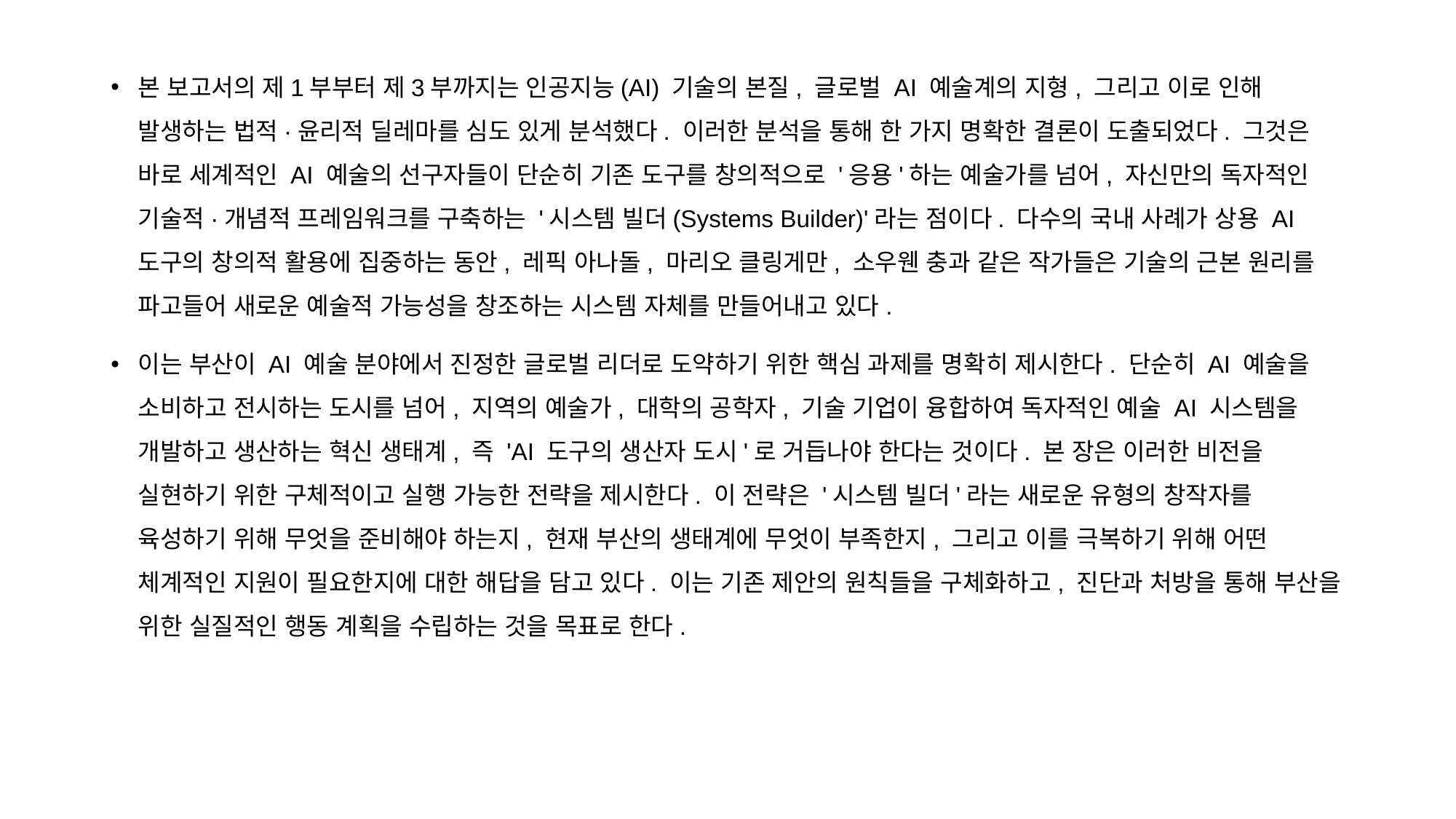

본 보고서의 제1부부터 제3부까지는 인공지능(AI) 기술의 본질, 글로벌 AI 예술계의 지형, 그리고 이로 인해 발생하는 법적·윤리적 딜레마를 심도 있게 분석했다. 이러한 분석을 통해 한 가지 명확한 결론이 도출되었다. 그것은 바로 세계적인 AI 예술의 선구자들이 단순히 기존 도구를 창의적으로 '응용'하는 예술가를 넘어, 자신만의 독자적인 기술적·개념적 프레임워크를 구축하는 '시스템 빌더(Systems Builder)'라는 점이다. 다수의 국내 사례가 상용 AI 도구의 창의적 활용에 집중하는 동안, 레픽 아나돌, 마리오 클링게만, 소우웬 충과 같은 작가들은 기술의 근본 원리를 파고들어 새로운 예술적 가능성을 창조하는 시스템 자체를 만들어내고 있다.
이는 부산이 AI 예술 분야에서 진정한 글로벌 리더로 도약하기 위한 핵심 과제를 명확히 제시한다. 단순히 AI 예술을 소비하고 전시하는 도시를 넘어, 지역의 예술가, 대학의 공학자, 기술 기업이 융합하여 독자적인 예술 AI 시스템을 개발하고 생산하는 혁신 생태계, 즉 'AI 도구의 생산자 도시'로 거듭나야 한다는 것이다. 본 장은 이러한 비전을 실현하기 위한 구체적이고 실행 가능한 전략을 제시한다. 이 전략은 '시스템 빌더'라는 새로운 유형의 창작자를 육성하기 위해 무엇을 준비해야 하는지, 현재 부산의 생태계에 무엇이 부족한지, 그리고 이를 극복하기 위해 어떤 체계적인 지원이 필요한지에 대한 해답을 담고 있다. 이는 기존 제안의 원칙들을 구체화하고, 진단과 처방을 통해 부산을 위한 실질적인 행동 계획을 수립하는 것을 목표로 한다.